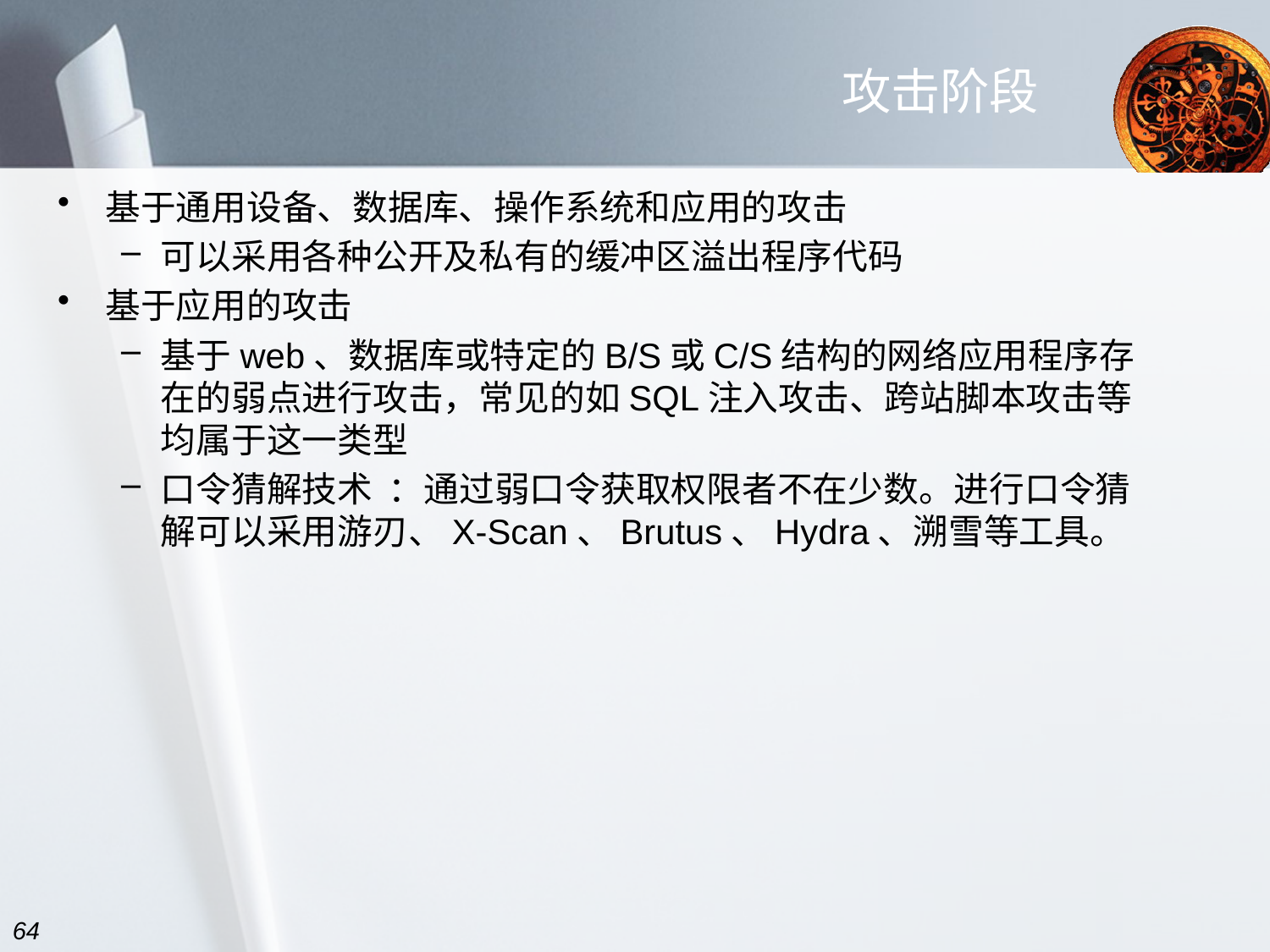

# 攻击阶段
基于通用设备、数据库、操作系统和应用的攻击
可以采用各种公开及私有的缓冲区溢出程序代码
基于应用的攻击
基于web、数据库或特定的B/S或C/S结构的网络应用程序存在的弱点进行攻击，常见的如SQL注入攻击、跨站脚本攻击等均属于这一类型
口令猜解技术  ：通过弱口令获取权限者不在少数。进行口令猜解可以采用游刃、X-Scan、Brutus、Hydra、溯雪等工具。

64